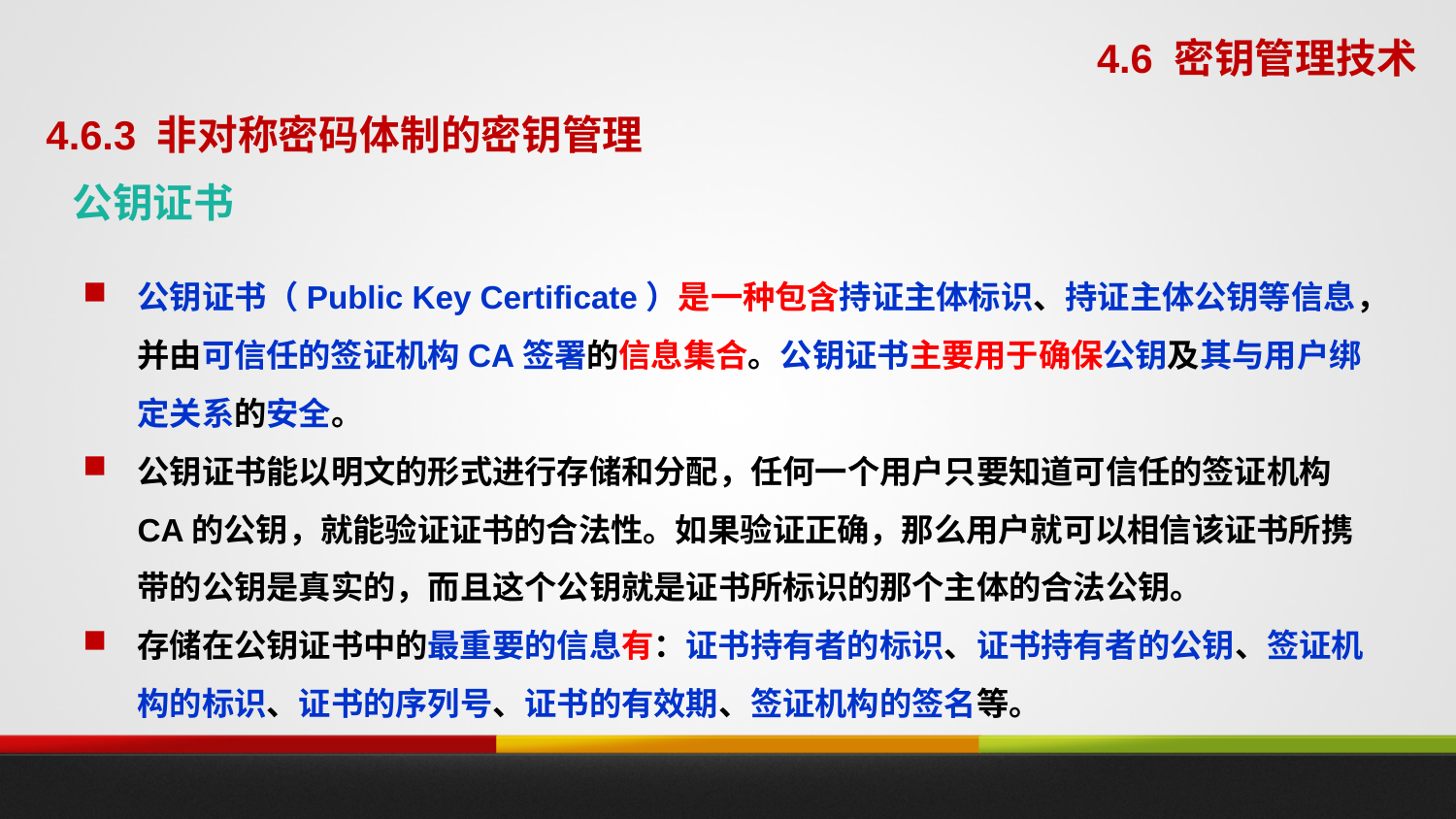

4.6 密钥管理技术
4.6.3 非对称密码体制的密钥管理
公钥证书
公钥证书（Public Key Certificate）是一种包含持证主体标识、持证主体公钥等信息，并由可信任的签证机构CA签署的信息集合。公钥证书主要用于确保公钥及其与用户绑定关系的安全。
公钥证书能以明文的形式进行存储和分配，任何一个用户只要知道可信任的签证机构CA的公钥，就能验证证书的合法性。如果验证正确，那么用户就可以相信该证书所携带的公钥是真实的，而且这个公钥就是证书所标识的那个主体的合法公钥。
存储在公钥证书中的最重要的信息有：证书持有者的标识、证书持有者的公钥、签证机构的标识、证书的序列号、证书的有效期、签证机构的签名等。